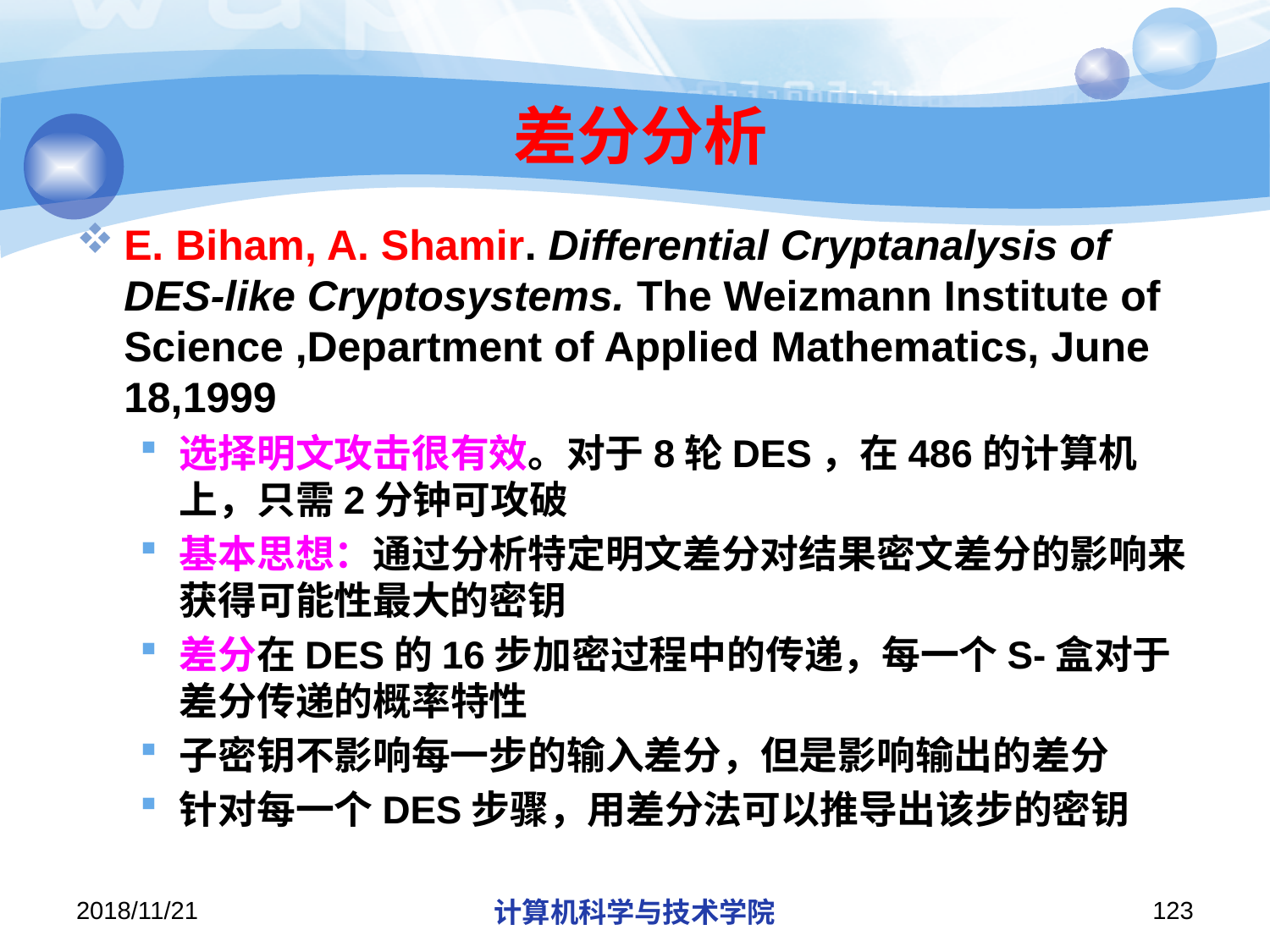

# 差分分析
E. Biham, A. Shamir. Differential Cryptanalysis of DES-like Cryptosystems. The Weizmann Institute of Science ,Department of Applied Mathematics, June 18,1999
选择明文攻击很有效。对于8轮DES，在486的计算机上，只需2分钟可攻破
基本思想：通过分析特定明文差分对结果密文差分的影响来获得可能性最大的密钥
差分在DES的16步加密过程中的传递，每一个S-盒对于差分传递的概率特性
子密钥不影响每一步的输入差分，但是影响输出的差分
针对每一个DES步骤，用差分法可以推导出该步的密钥

2018/11/21
计算机科学与技术学院
123